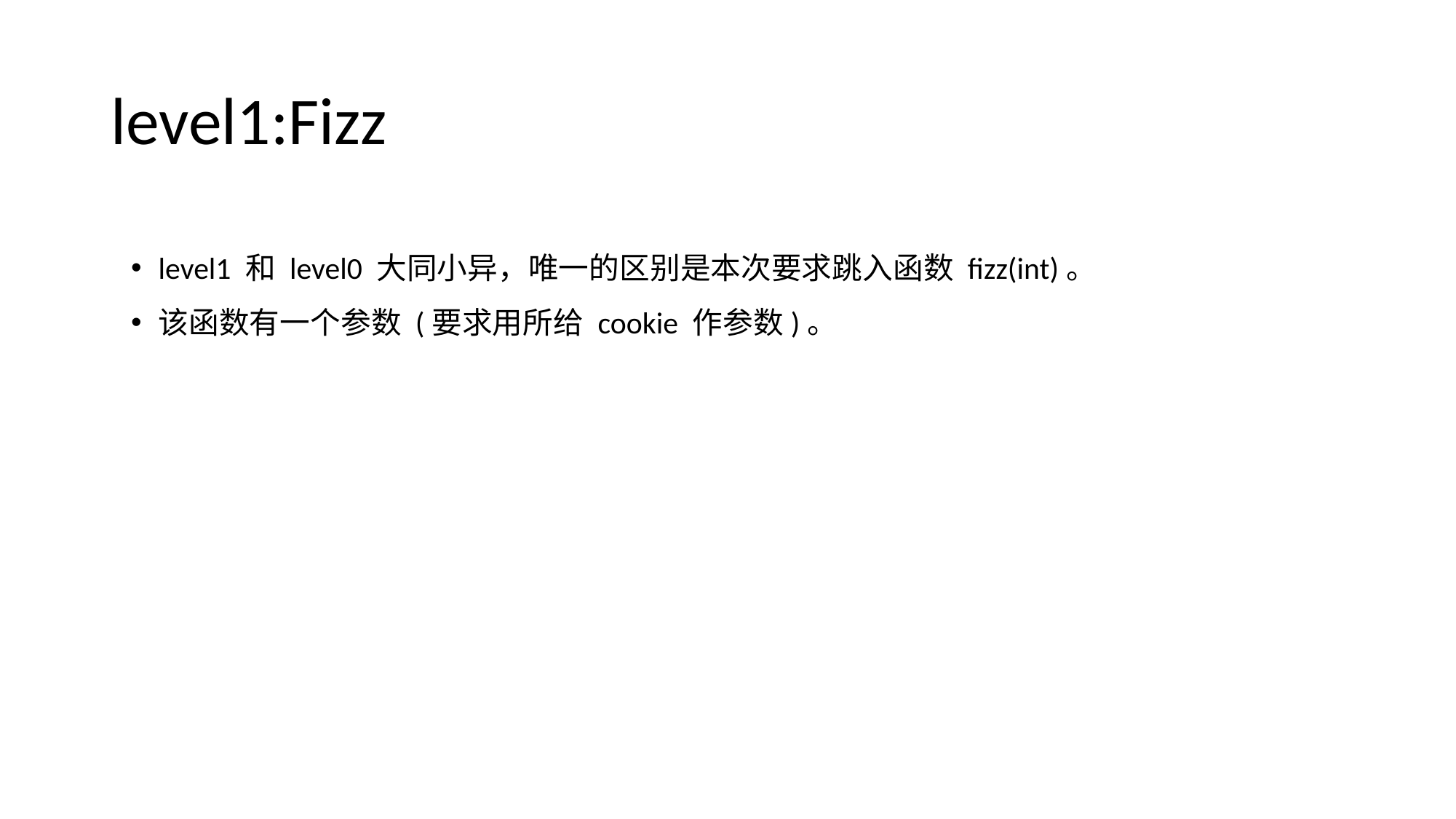

# level1:Fizz
level1 和 level0 大同小异，唯一的区别是本次要求跳入函数 fizz(int)。
该函数有一个参数 (要求用所给 cookie 作参数)。